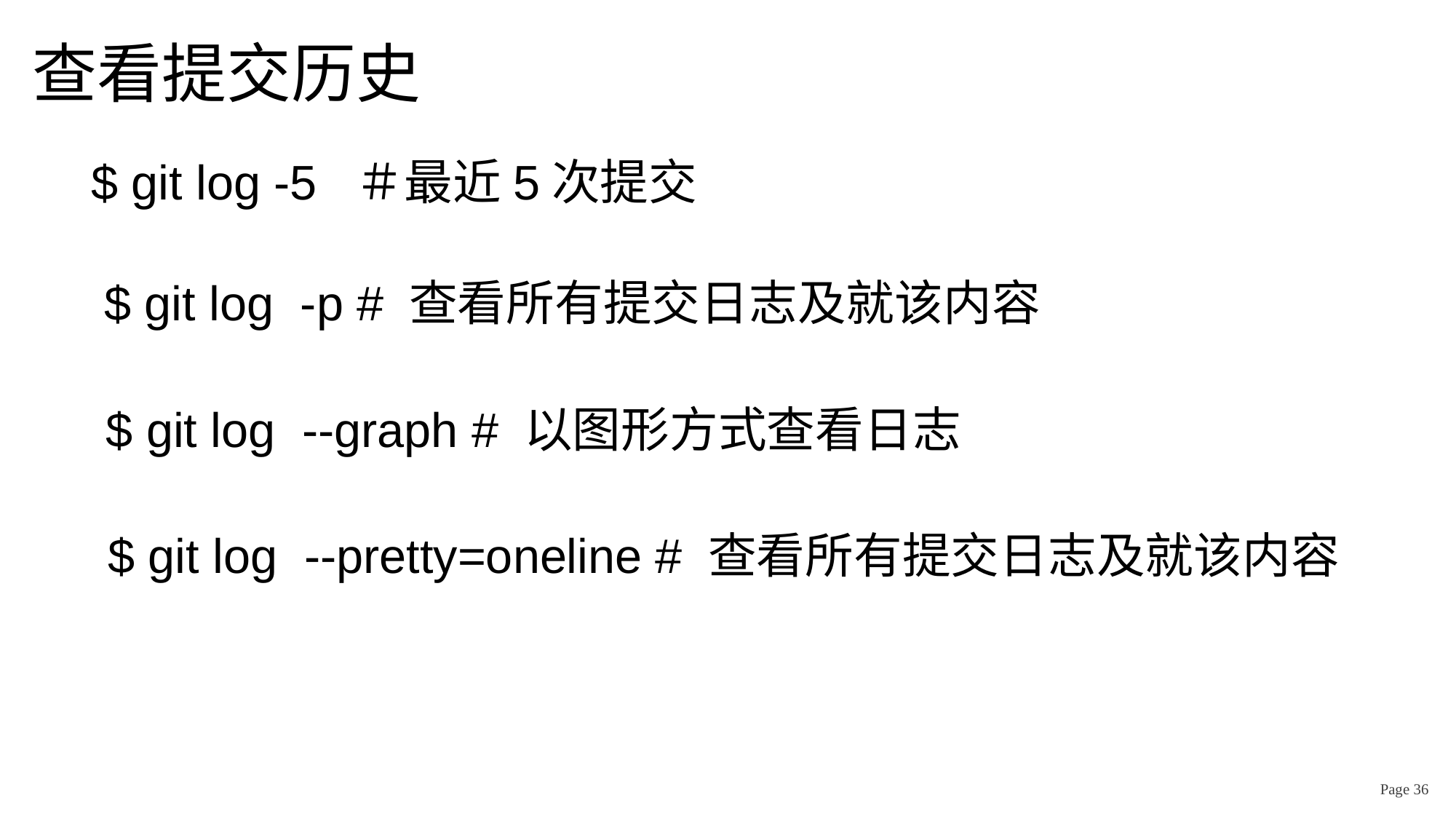

# 查看提交历史
$ git log -5  ＃最近5次提交
$ git log  -p # 查看所有提交日志及就该内容
$ git log  --graph # 以图形方式查看日志
$ git log  --pretty=oneline # 查看所有提交日志及就该内容